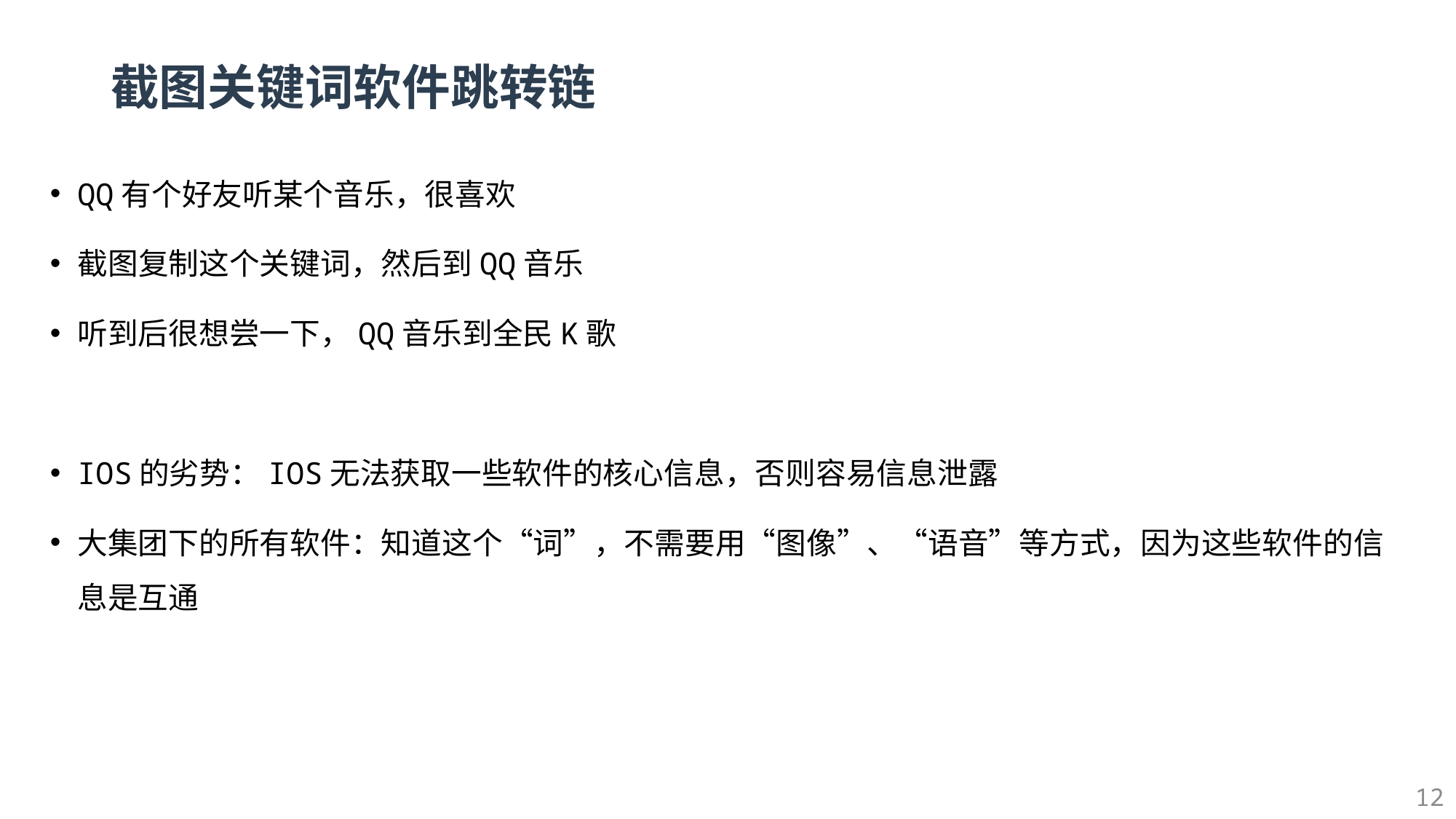

# 截图关键词软件跳转链
QQ有个好友听某个音乐，很喜欢
截图复制这个关键词，然后到QQ音乐
听到后很想尝一下，QQ音乐到全民K歌

IOS的劣势：IOS无法获取一些软件的核心信息，否则容易信息泄露
大集团下的所有软件：知道这个“词”，不需要用“图像”、“语音”等方式，因为这些软件的信息是互通
12